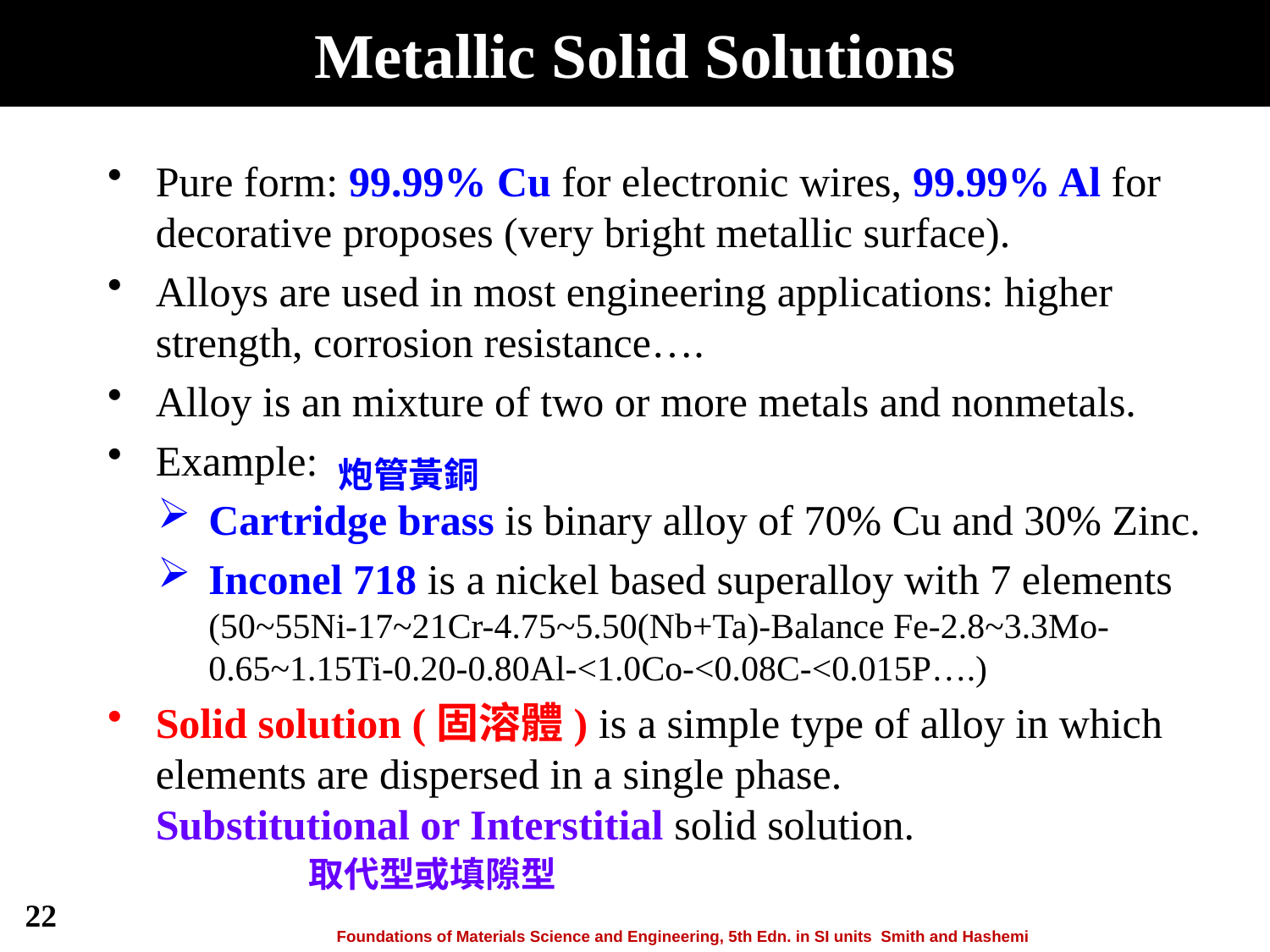

# Metallic Solid Solutions
Pure form: 99.99% Cu for electronic wires, 99.99% Al for decorative proposes (very bright metallic surface).
Alloys are used in most engineering applications: higher strength, corrosion resistance….
Alloy is an mixture of two or more metals and nonmetals.
Example:
Cartridge brass is binary alloy of 70% Cu and 30% Zinc.
Inconel 718 is a nickel based superalloy with 7 elements (50~55Ni-17~21Cr-4.75~5.50(Nb+Ta)-Balance Fe-2.8~3.3Mo-0.65~1.15Ti-0.20-0.80Al-<1.0Co-<0.08C-<0.015P….)
Solid solution (固溶體) is a simple type of alloy in which   elements are dispersed in a single phase.
Substitutional or Interstitial solid solution.
炮管黃銅
取代型或填隙型
22